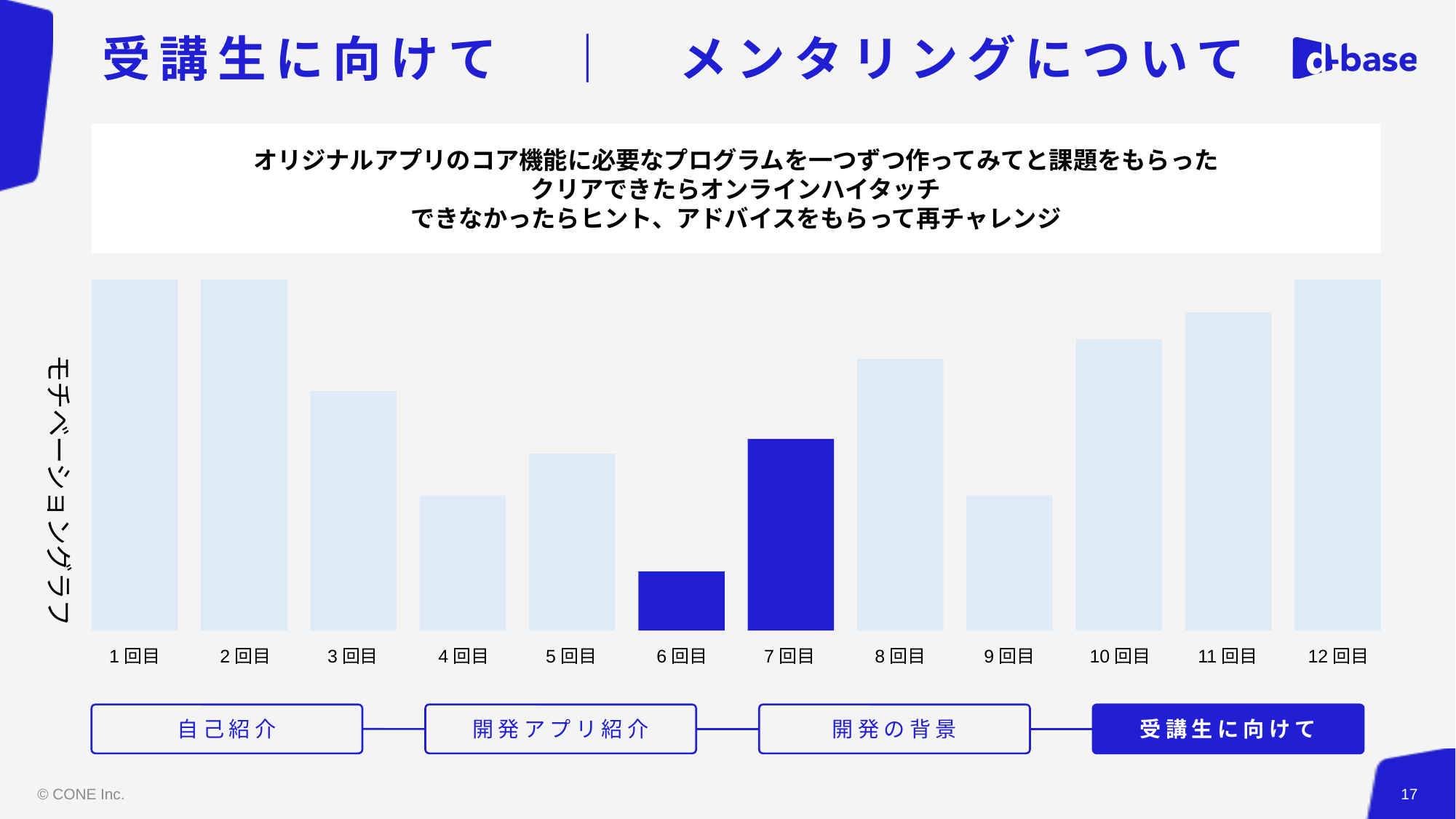

# 受講生に向けて　｜　メンタリングについて
オリジナルアプリのコア機能に必要なプログラムを一つずつ作ってみてと課題をもらった
クリアできたらオンラインハイタッチ
できなかったらヒント、アドバイスをもらって再チャレンジ

モチベーショングラフ

1回目
2回目
3回目
4回目
5回目
6回目
7回目
8回目
9回目
10回目
11回目
12回目
自己紹介
開発アプリ紹介
開発の背景
受講生に向けて
© CONE Inc.
17